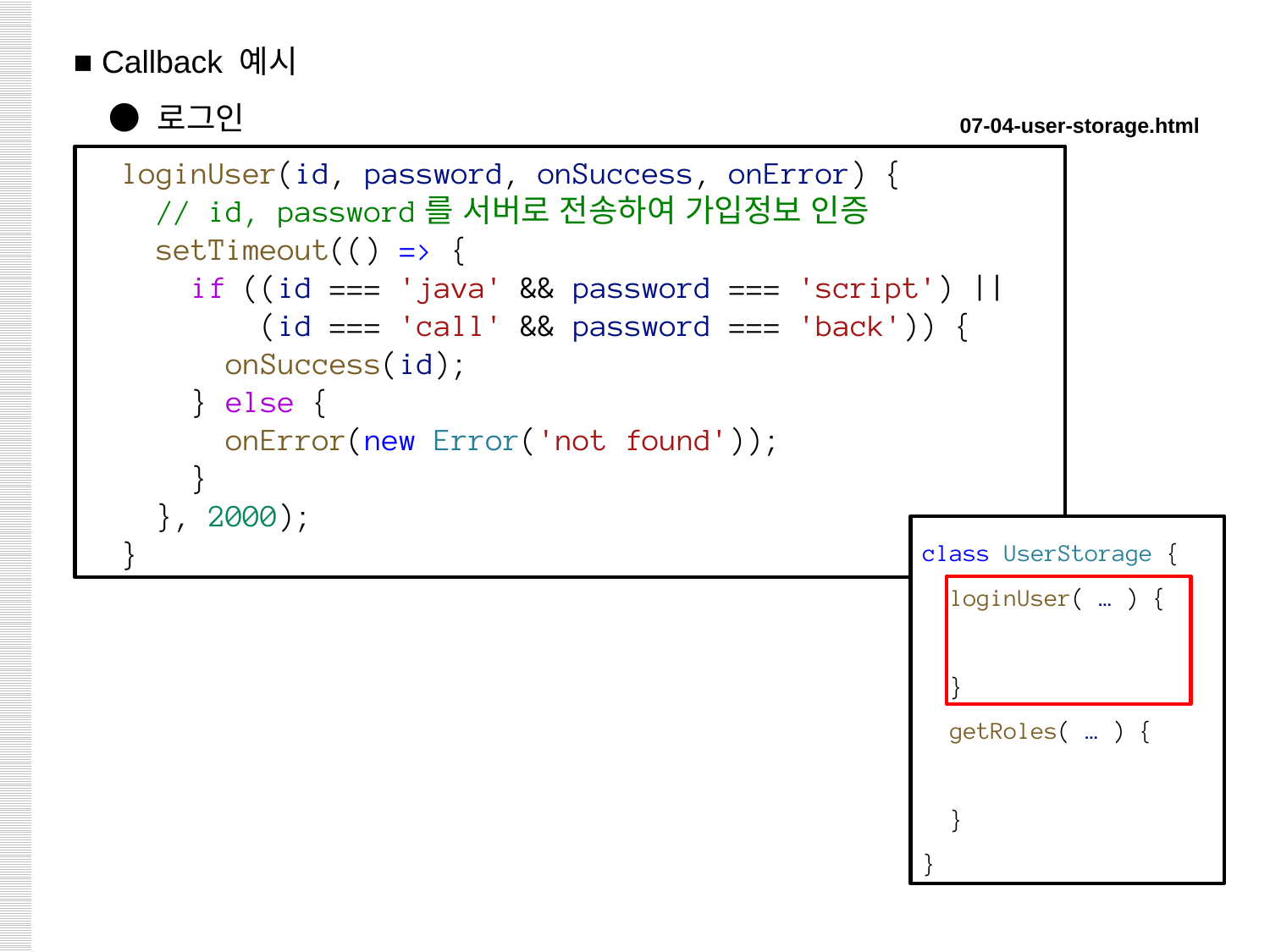

■ Callback 예시
    ● 로그인
07-04-user-storage.html
  loginUser(id, password, onSuccess, onError) {
    // id, password를 서버로 전송하여 가입정보 인증
    setTimeout(() => {
      if ((id === 'java' && password === 'script') ||
          (id === 'call' && password === 'back')) {
        onSuccess(id);
      } else {
        onError(new Error('not found'));
      }
    }, 2000);
  }
class UserStorage {
  loginUser( … ) {

  }
  getRoles( … ) {

  }
}